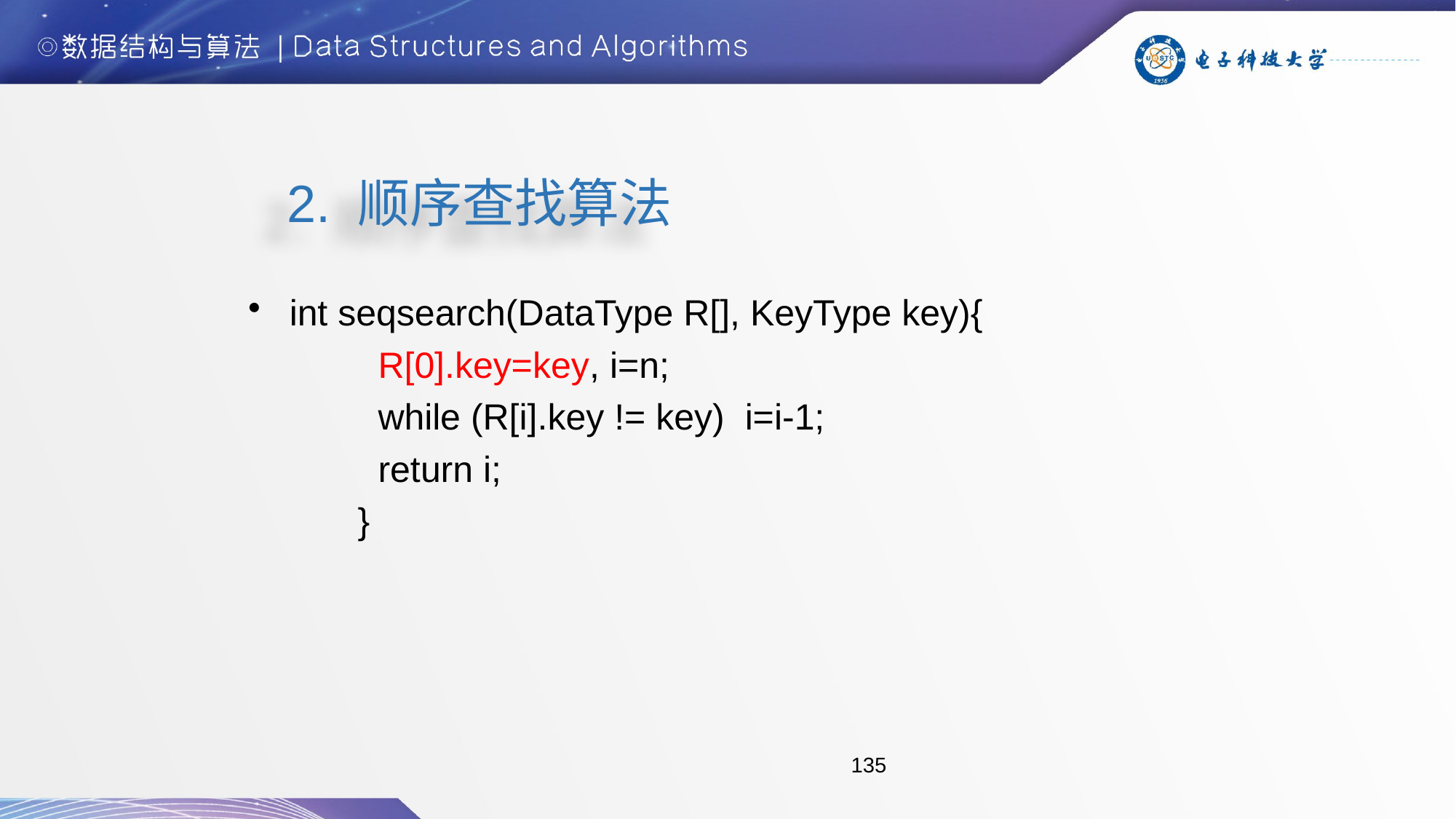

2. 顺序查找算法
int seqsearch(DataType R[], KeyType key){
  R[0].key=key, i=n;
  while (R[i].key != key)  i=i-1;
  return i;
}

135